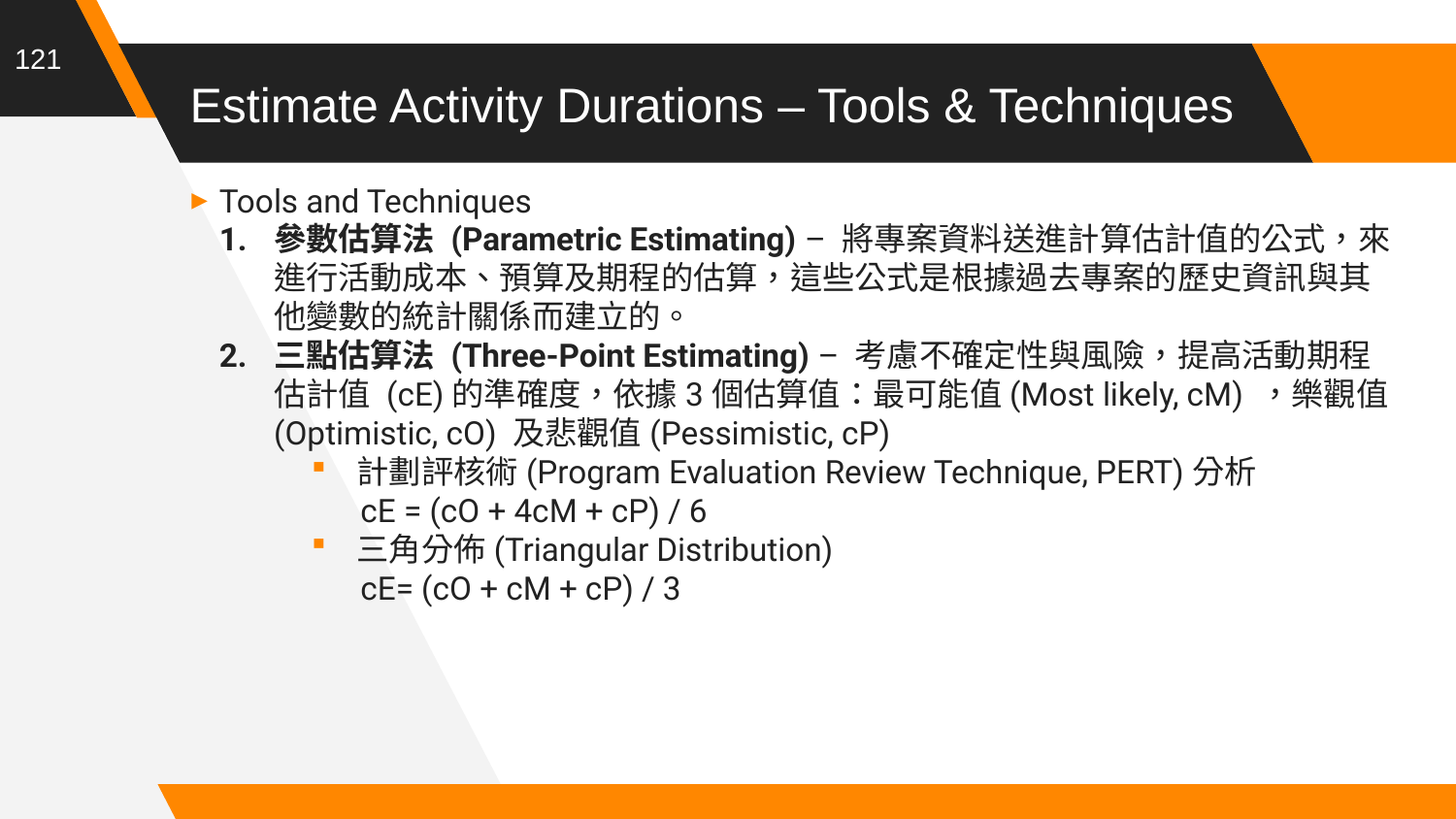

121
# Estimate Activity Durations – Tools & Techniques
Tools and Techniques
參數估算法 (Parametric Estimating) – 將專案資料送進計算估計值的公式，來進行活動成本、預算及期程的估算，這些公式是根據過去專案的歷史資訊與其他變數的統計關係而建立的。
三點估算法 (Three-Point Estimating) – 考慮不確定性與風險，提高活動期程估計值 (cE)的準確度，依據3個估算值：最可能值(Most likely, cM) ，樂觀值(Optimistic, cO) 及悲觀值(Pessimistic, cP)
計劃評核術(Program Evaluation Review Technique, PERT)分析
cE = (cO + 4cM + cP) / 6
三角分佈(Triangular Distribution)
cE= (cO + cM + cP) / 3